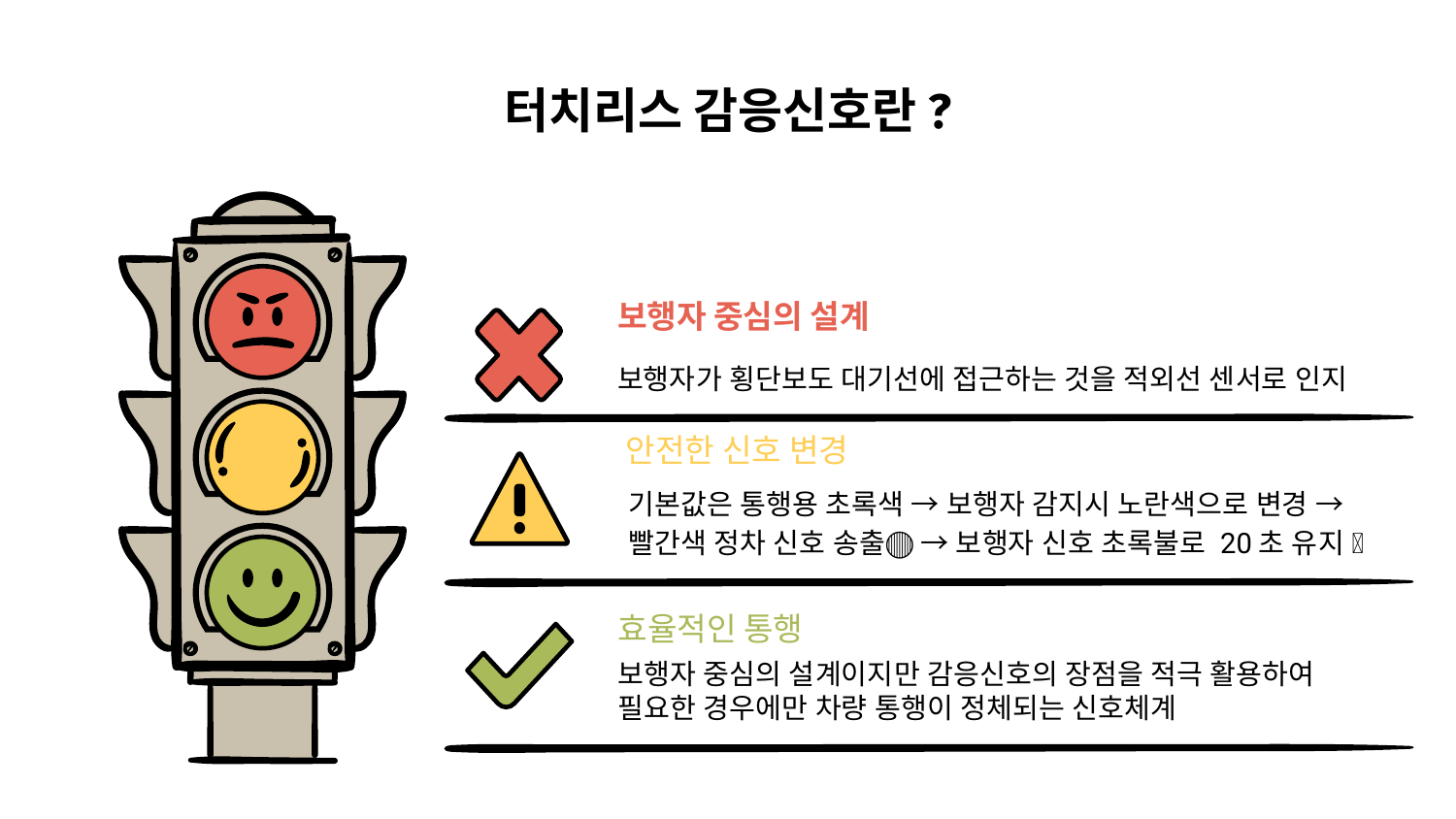

# 터치리스 감응신호란?

보행자 중심의 설계

보행자가 횡단보도 대기선에 접근하는 것을 적외선 센서로 인지

안전한 신호 변경

기본값은 통행용 초록색 → 보행자 감지시 노란색으로 변경 → 빨간색 정차 신호 송출🔴 → 보행자 신호 초록불로 20초 유지 🟢

효율적인 통행

보행자 중심의 설계이지만 감응신호의 장점을 적극 활용하여 필요한 경우에만 차량 통행이 정체되는 신호체계